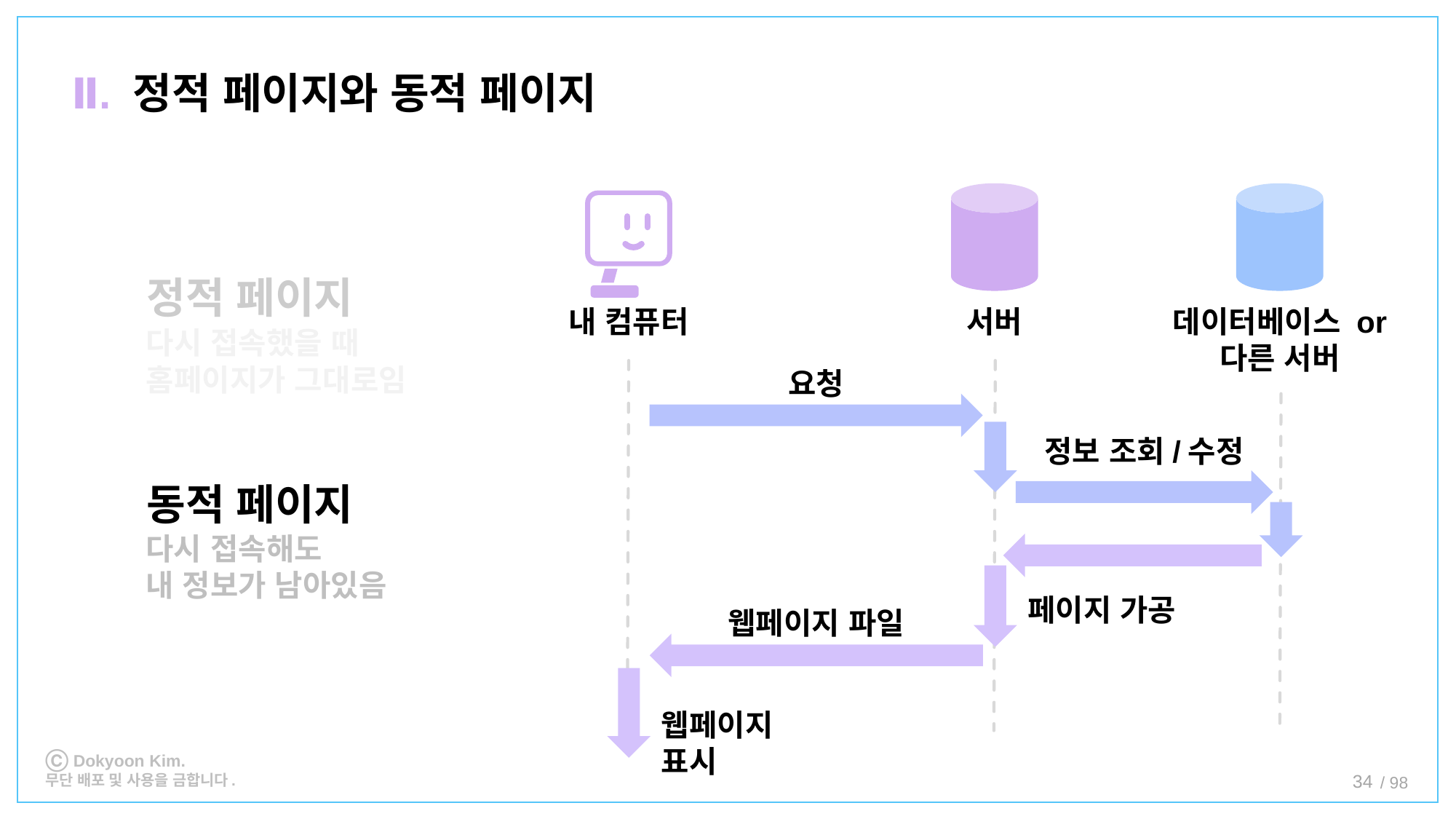

Ⅱ. 정적 페이지와 동적 페이지

정적 페이지

내 컴퓨터
서버
데이터베이스 or
다른 서버
다시 접속했을 때
홈페이지가 그대로임
요청

정보 조회/수정

동적 페이지

다시 접속해도
내 정보가 남아있음

페이지 가공
웹페이지 파일

웹페이지
표시
34